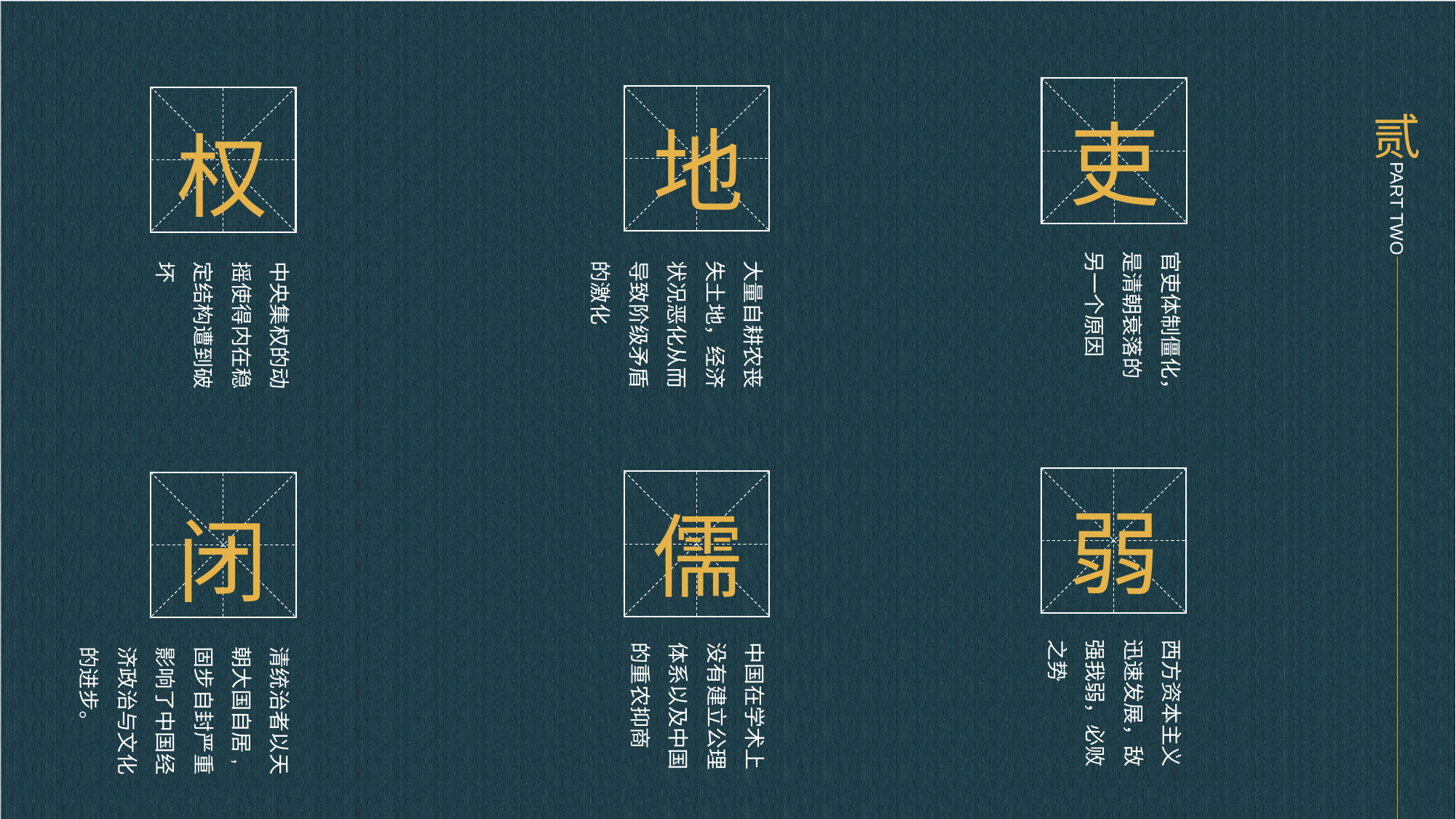

吏

地

权
贰

PART TWO

官吏体制僵化，是清朝衰落的另一个原因
大量自耕农丧失土地，经济状况恶化从而导致阶级矛盾的激化
中央集权的动摇使得内在稳定结构遭到破坏
弱
儒

闭

西方资本主义迅速发展，敌强我弱，必败之势
中国在学术上没有建立公理体系以及中国的重农抑商
清统治者以天朝大国自居,固步自封严重影响了中国经济政治与文化的进步。